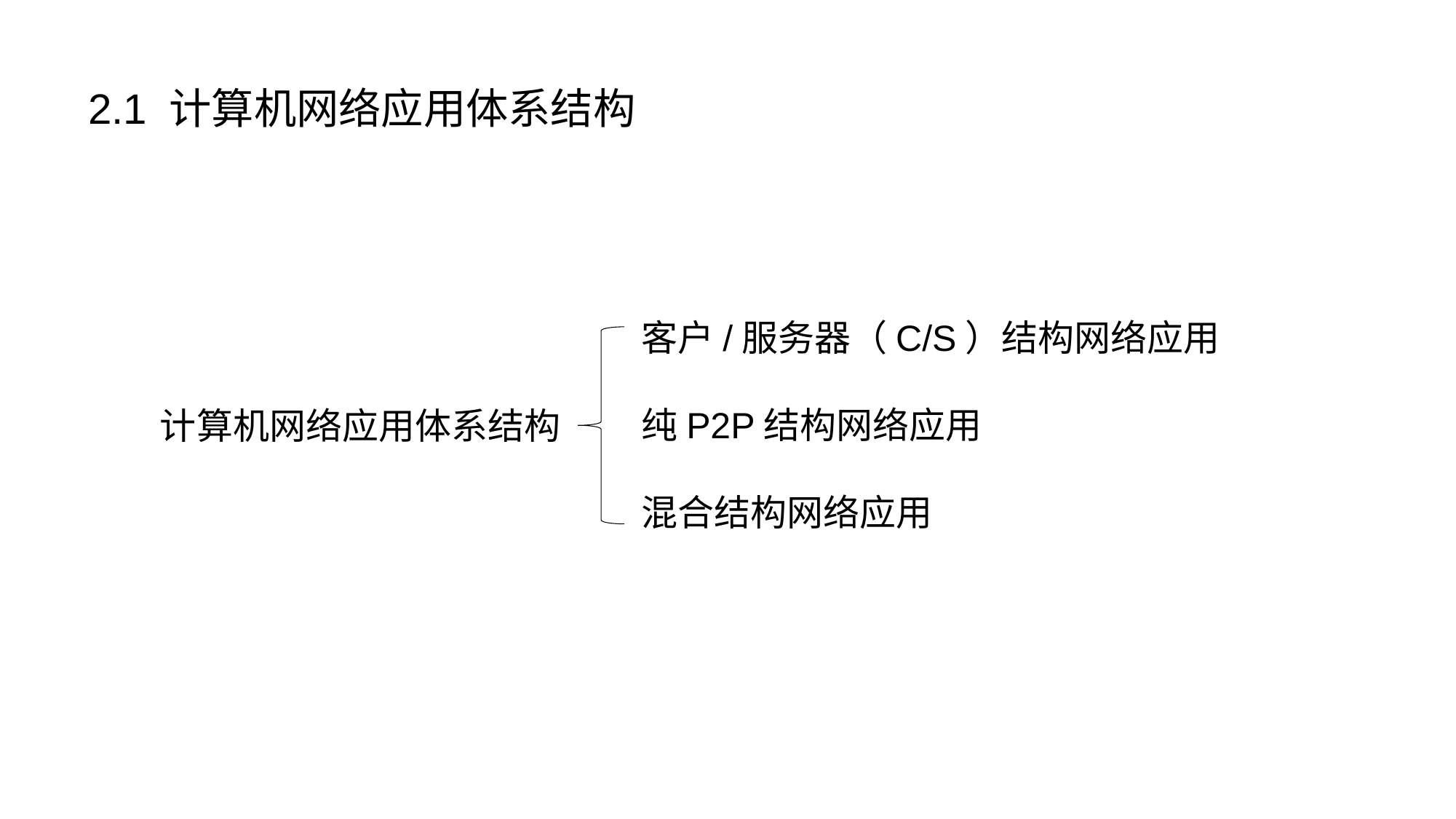

# 2.1 计算机网络应用体系结构
客户/服务器（C/S）结构网络应用

纯P2P结构网络应用

混合结构网络应用

计算机网络应用体系结构